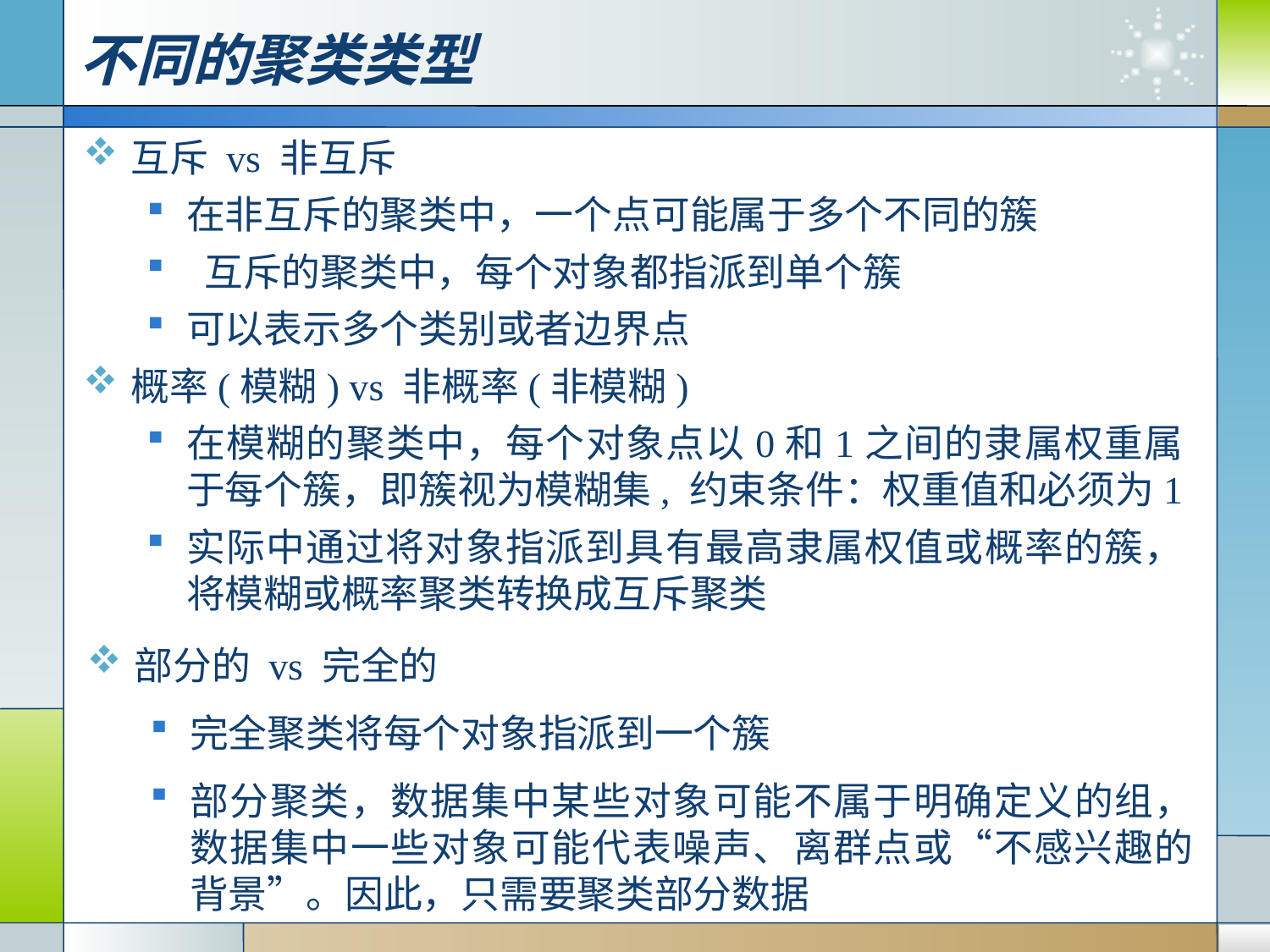

不同的聚类类型
互斥 vs 非互斥
在非互斥的聚类中，一个点可能属于多个不同的簇
 互斥的聚类中，每个对象都指派到单个簇
可以表示多个类别或者边界点
概率(模糊) vs 非概率(非模糊)
在模糊的聚类中，每个对象点以0和1之间的隶属权重属于每个簇，即簇视为模糊集, 约束条件：权重值和必须为1
实际中通过将对象指派到具有最高隶属权值或概率的簇，将模糊或概率聚类转换成互斥聚类
部分的 vs 完全的
完全聚类将每个对象指派到一个簇
部分聚类，数据集中某些对象可能不属于明确定义的组，数据集中一些对象可能代表噪声、离群点或“不感兴趣的背景”。因此，只需要聚类部分数据